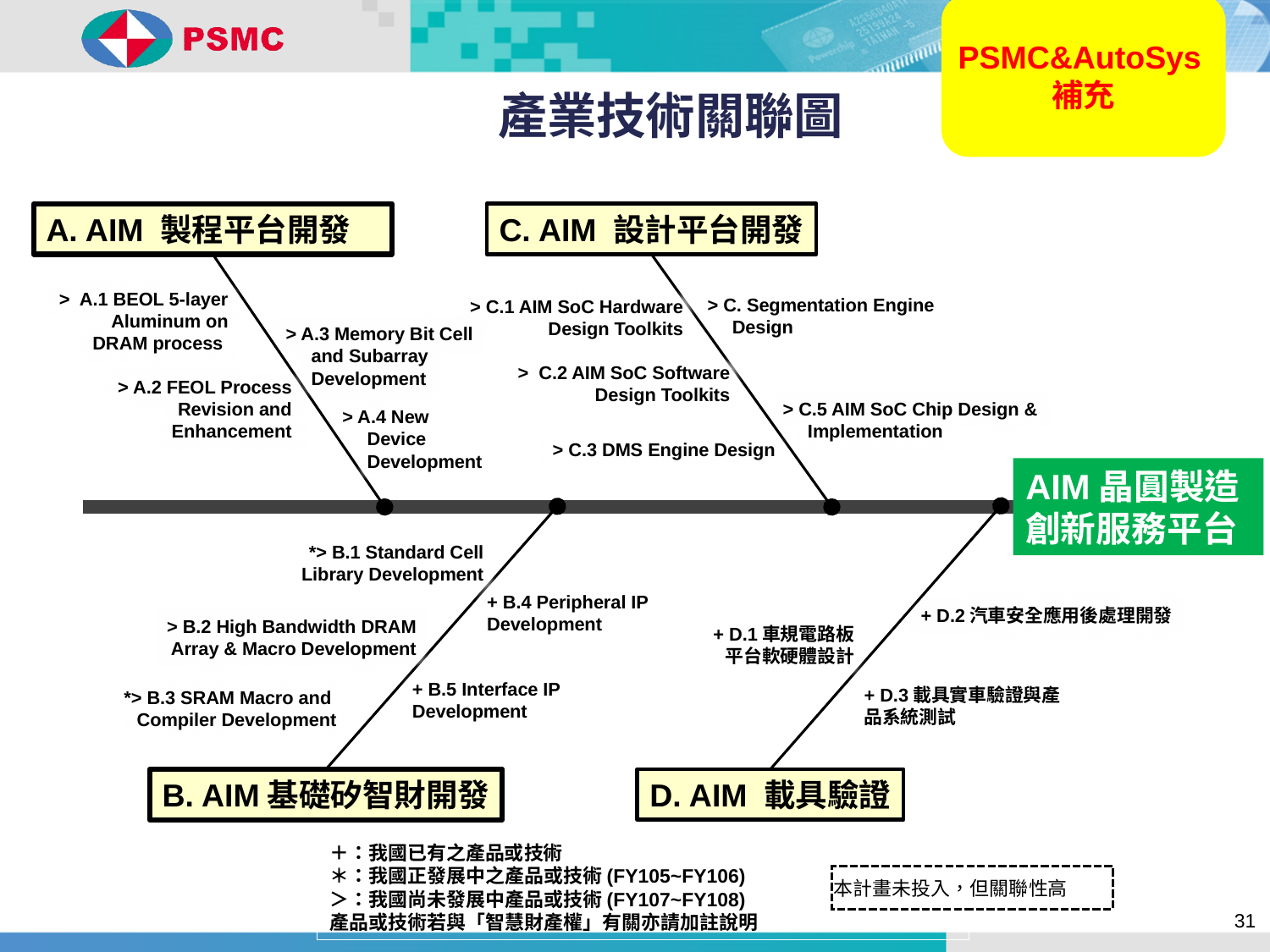

PSMC&AutoSys補充
產業技術關聯圖
A. AIM 製程平台開發
C. AIM 設計平台開發
>  A.1 BEOL 5-layer
Aluminum on
DRAM process
> C. Segmentation Engine Design
> C.1 AIM SoC Hardware Design Toolkits
> A.3 Memory Bit Cell
     and Subarray
     Development
 >  C.2 AIM SoC Software Design Toolkits
> A.2 FEOL Process
Revision and
Enhancement
> C.5 AIM SoC Chip Design & Implementation
> A.4 New
Device Development
> C.3 DMS Engine Design
AIM晶圓製造創新服務平台
*> B.1 Standard Cell Library Development
+ B.4 Peripheral IP Development
+ D.2汽車安全應用後處理開發
+ D.1車規電路板
平台軟硬體設計
> B.2 High Bandwidth DRAM Array & Macro Development
+ B.5 Interface IP
Development
+ D.3載具實車驗證與產品系統測試
*> B.3 SRAM Macro and  Compiler Development
B. AIM基礎矽智財開發
D. AIM 載具驗證
＋：我國已有之產品或技術
＊：我國正發展中之產品或技術(FY105~FY106)
＞：我國尚未發展中產品或技術(FY107~FY108)
產品或技術若與「智慧財產權」有關亦請加註說明
本計畫未投入，但關聯性高
31